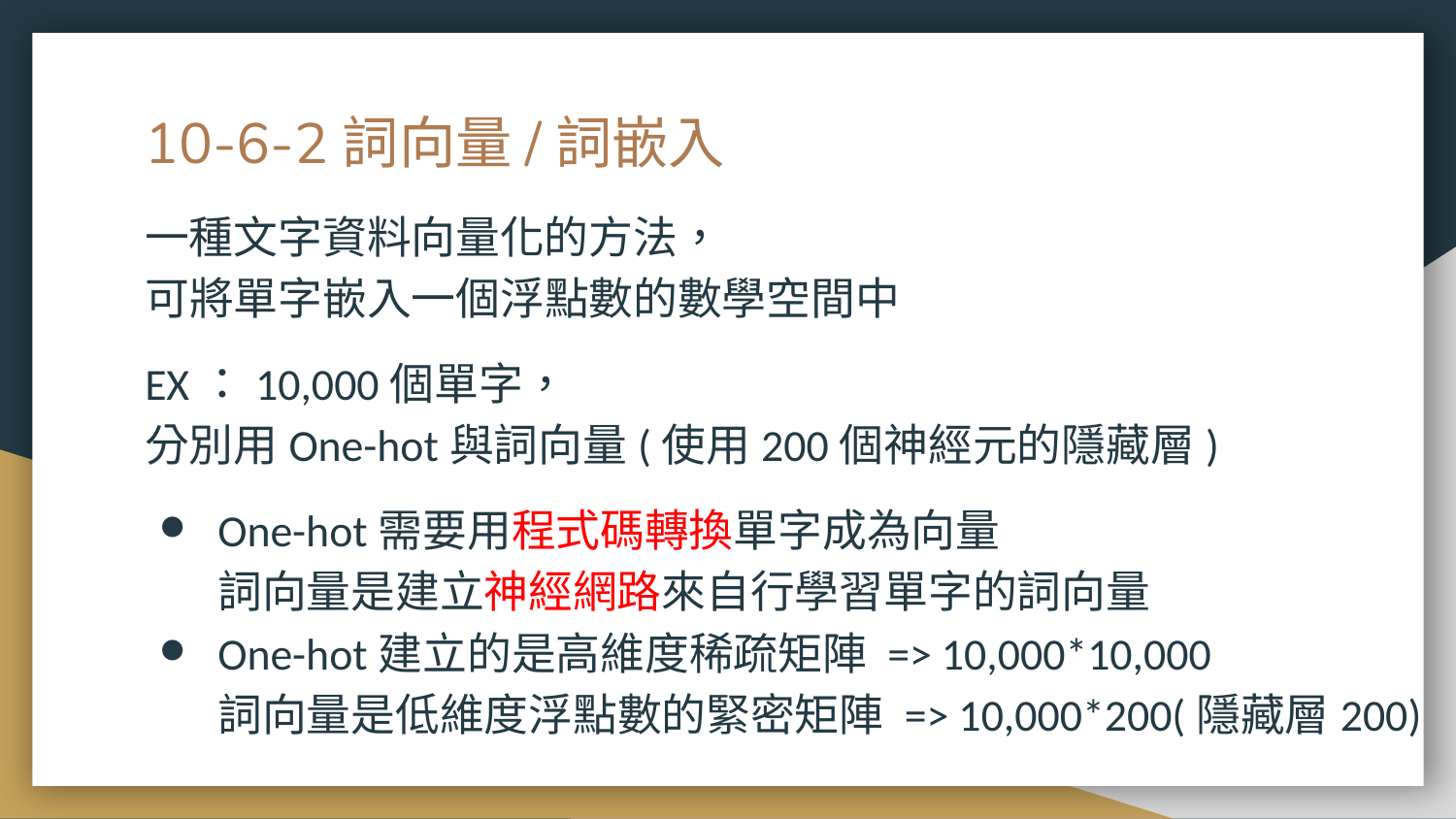

# 10-6-2詞向量/詞嵌入

一種文字資料向量化的方法，
可將單字嵌入一個浮點數的數學空間中
EX：10,000個單字，
分別用One-hot與詞向量(使用200個神經元的隱藏層)
One-hot需要用程式碼轉換單字成為向量
詞向量是建立神經網路來自行學習單字的詞向量
One-hot建立的是高維度稀疏矩陣 => 10,000*10,000
詞向量是低維度浮點數的緊密矩陣 => 10,000*200(隱藏層200)